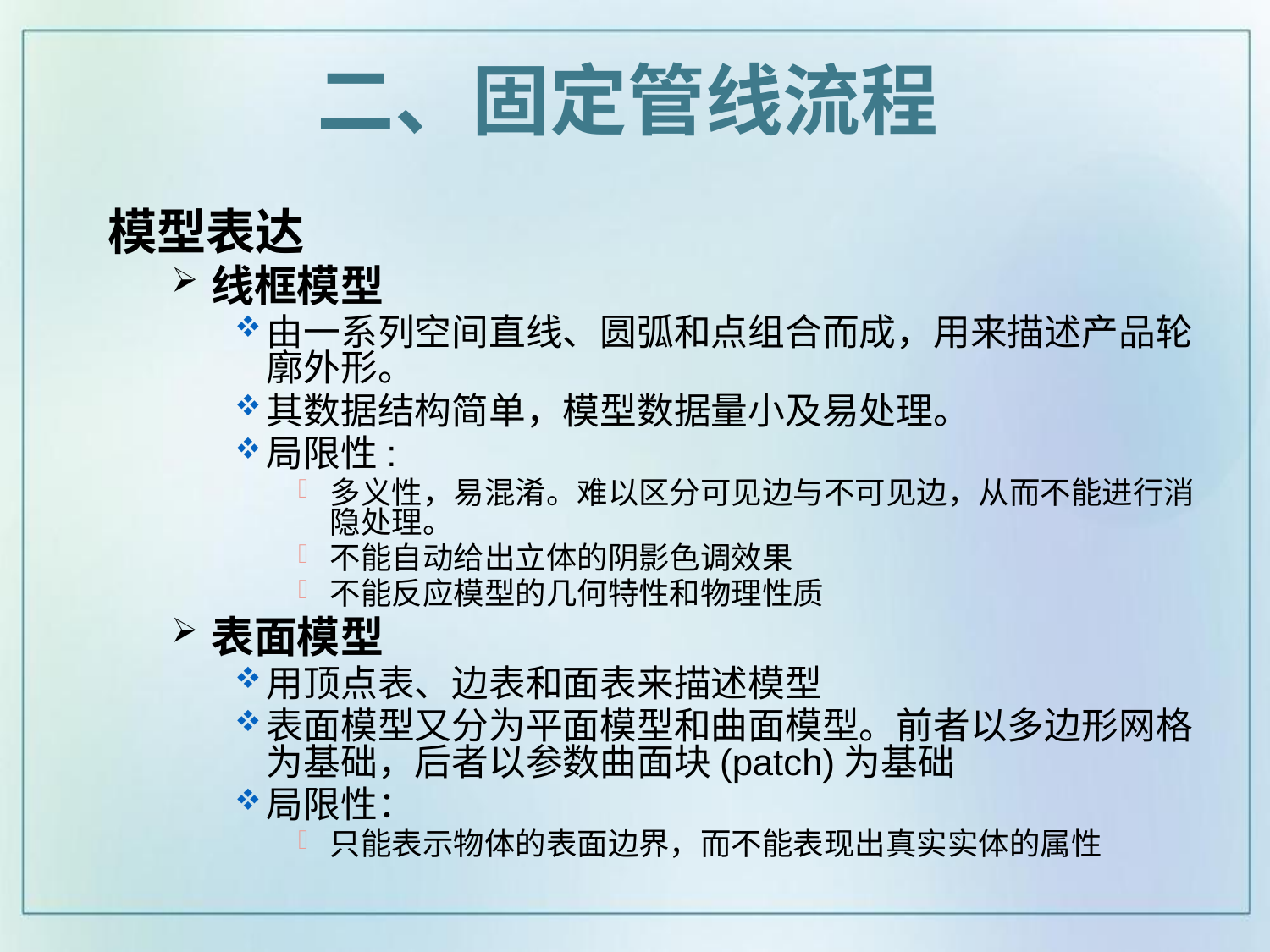

二、固定管线流程
模型表达
线框模型
由一系列空间直线、圆弧和点组合而成，用来描述产品轮廓外形。
其数据结构简单，模型数据量小及易处理。
局限性:
多义性，易混淆。难以区分可见边与不可见边，从而不能进行消隐处理。
不能自动给出立体的阴影色调效果
不能反应模型的几何特性和物理性质
表面模型
用顶点表、边表和面表来描述模型
表面模型又分为平面模型和曲面模型。前者以多边形网格为基础，后者以参数曲面块(patch)为基础
局限性：
只能表示物体的表面边界，而不能表现出真实实体的属性